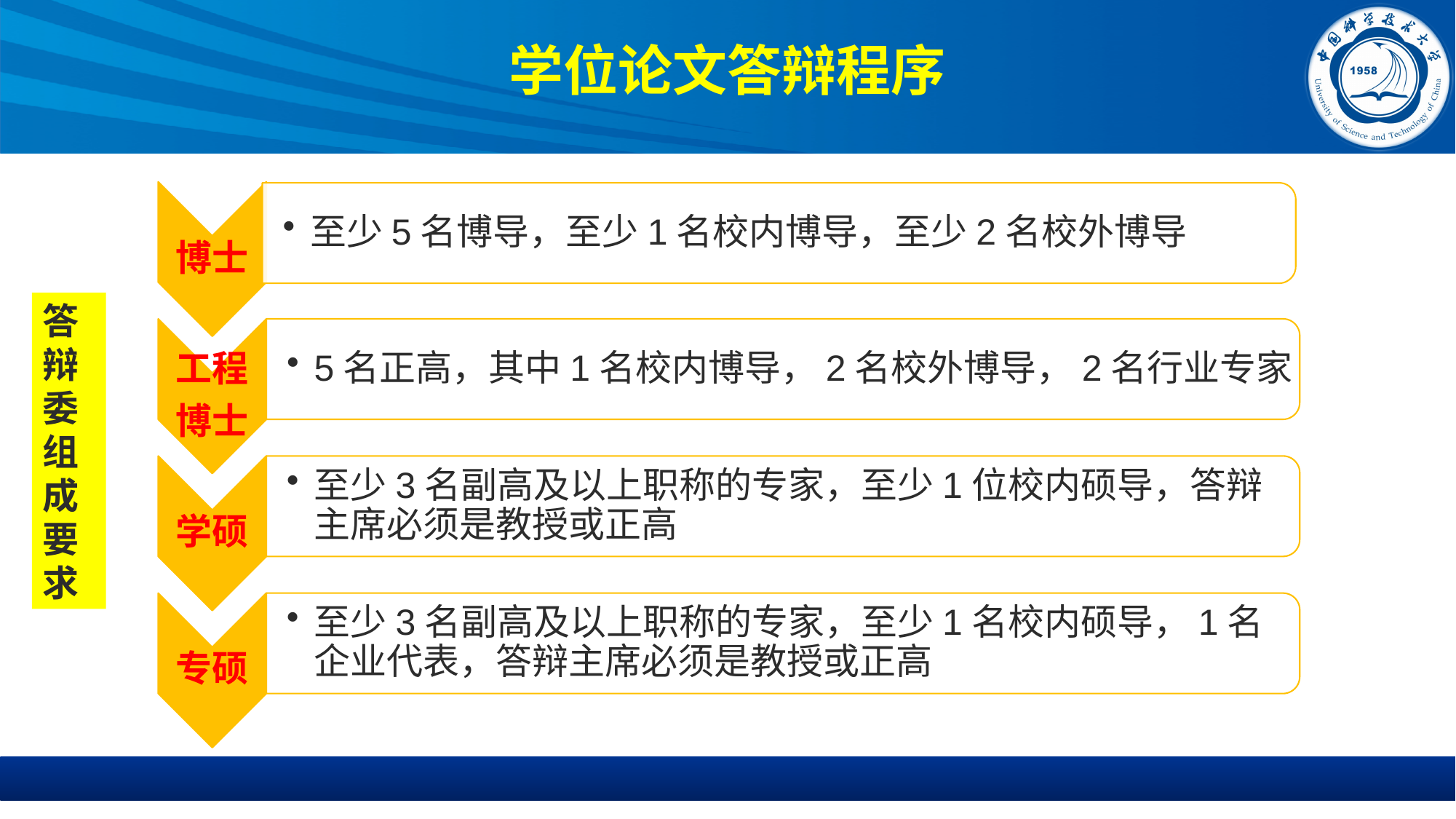

# 学位论文答辩程序
博士
至少5名博导，至少1名校内博导，至少2名校外博导
工程
博士
5名正高，其中1名校内博导，2名校外博导，2名行业专家
学硕
至少3名副高及以上职称的专家，至少1位校内硕导，答辩主席必须是教授或正高
专硕
至少3名副高及以上职称的专家，至少1名校内硕导，1名企业代表，答辩主席必须是教授或正高
答辩委组成要求